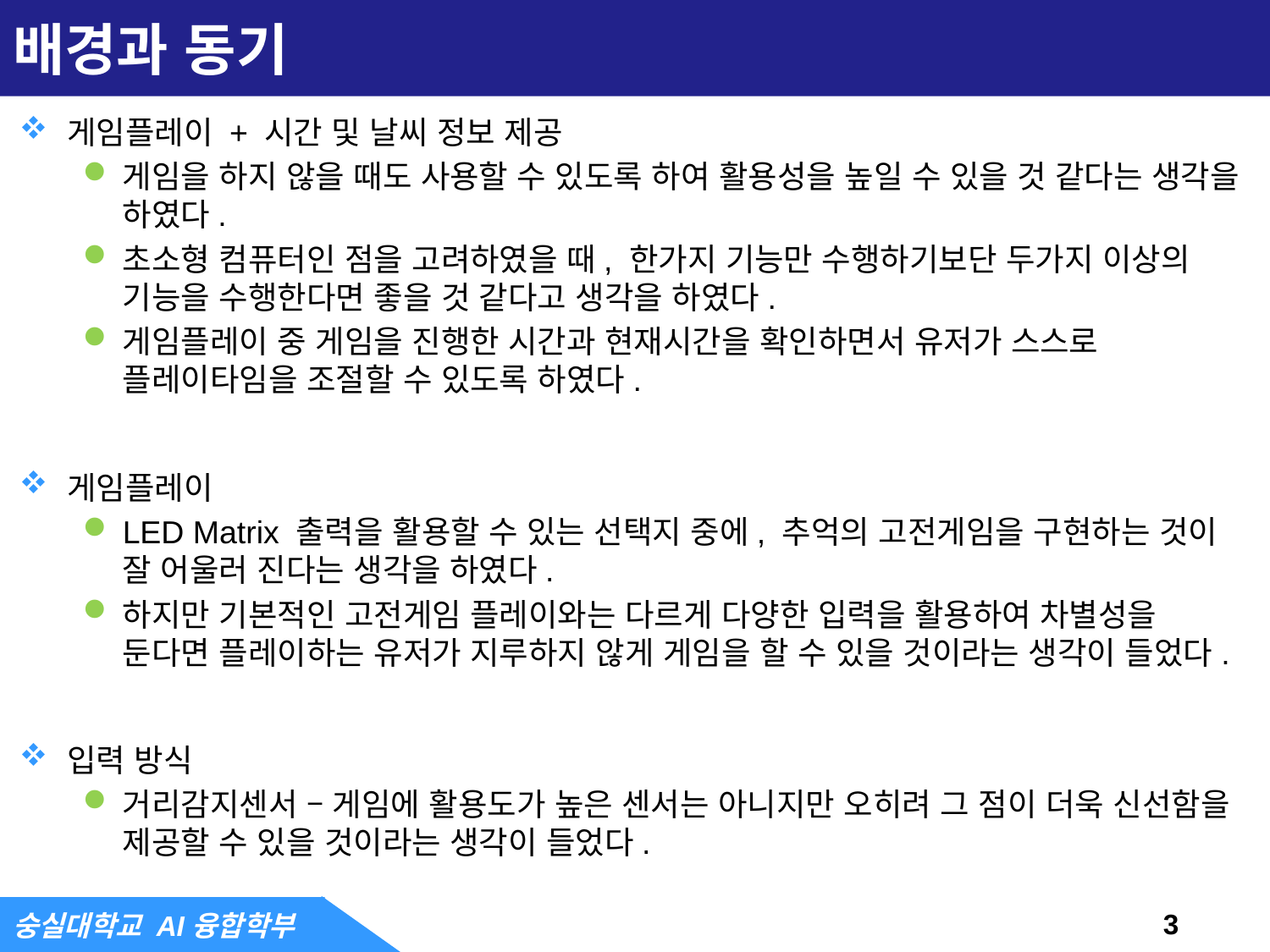

# 배경과 동기
게임플레이 + 시간 및 날씨 정보 제공
게임을 하지 않을 때도 사용할 수 있도록 하여 활용성을 높일 수 있을 것 같다는 생각을 하였다.
초소형 컴퓨터인 점을 고려하였을 때, 한가지 기능만 수행하기보단 두가지 이상의 기능을 수행한다면 좋을 것 같다고 생각을 하였다.
게임플레이 중 게임을 진행한 시간과 현재시간을 확인하면서 유저가 스스로 플레이타임을 조절할 수 있도록 하였다.

게임플레이
LED Matrix 출력을 활용할 수 있는 선택지 중에, 추억의 고전게임을 구현하는 것이 잘 어울러 진다는 생각을 하였다.
하지만 기본적인 고전게임 플레이와는 다르게 다양한 입력을 활용하여 차별성을 둔다면 플레이하는 유저가 지루하지 않게 게임을 할 수 있을 것이라는 생각이 들었다.

입력 방식
거리감지센서 – 게임에 활용도가 높은 센서는 아니지만 오히려 그 점이 더욱 신선함을 제공할 수 있을 것이라는 생각이 들었다.